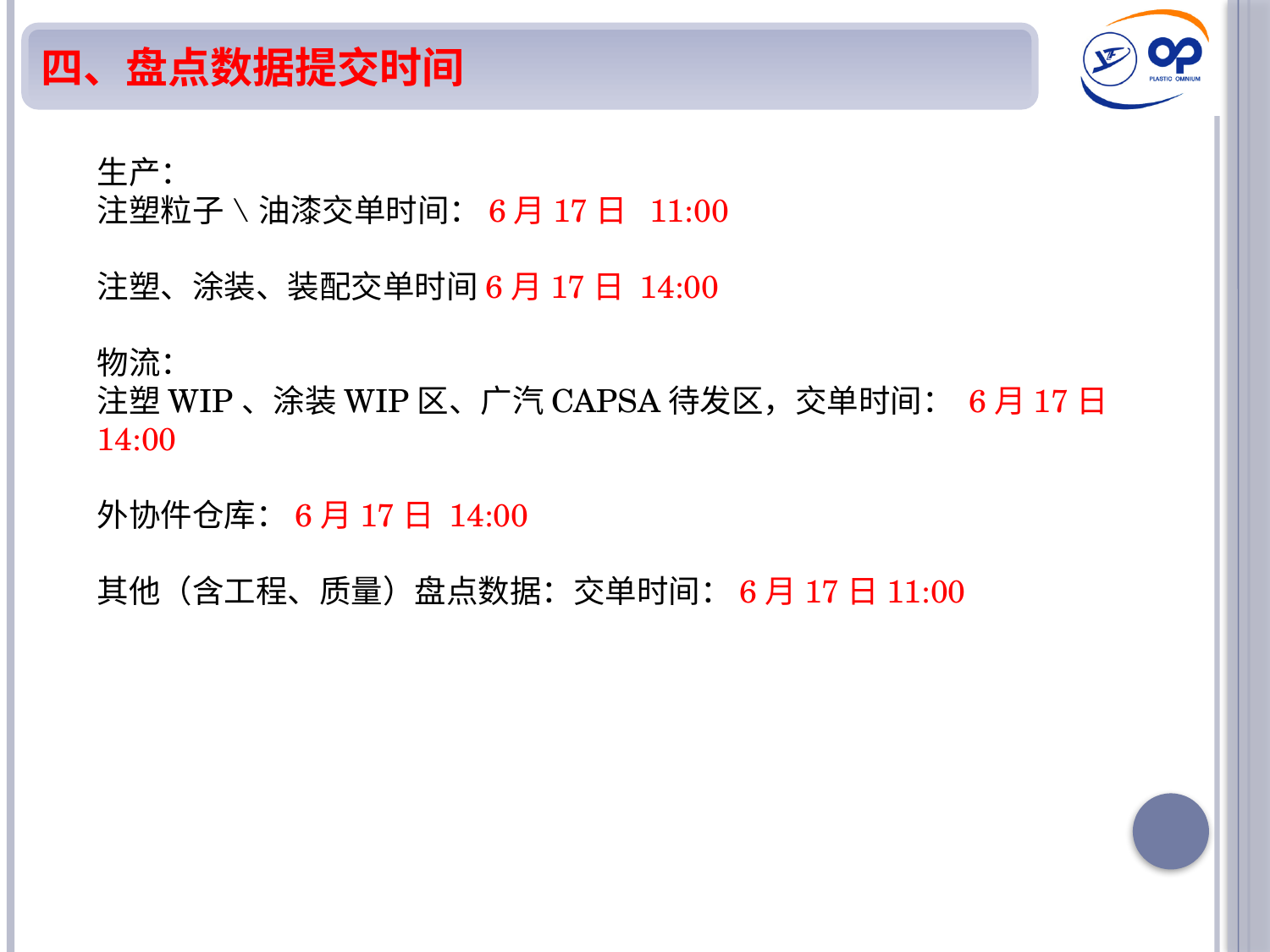

四、盘点数据提交时间
生产：
注塑粒子\油漆交单时间：6月17日  11:00

注塑、涂装、装配交单时间6月17日 14:00

物流：
注塑WIP、涂装WIP区、广汽CAPSA待发区，交单时间： 6月17日14:00

外协件仓库：6月17日 14:00

其他（含工程、质量）盘点数据：交单时间：6月17日11:00